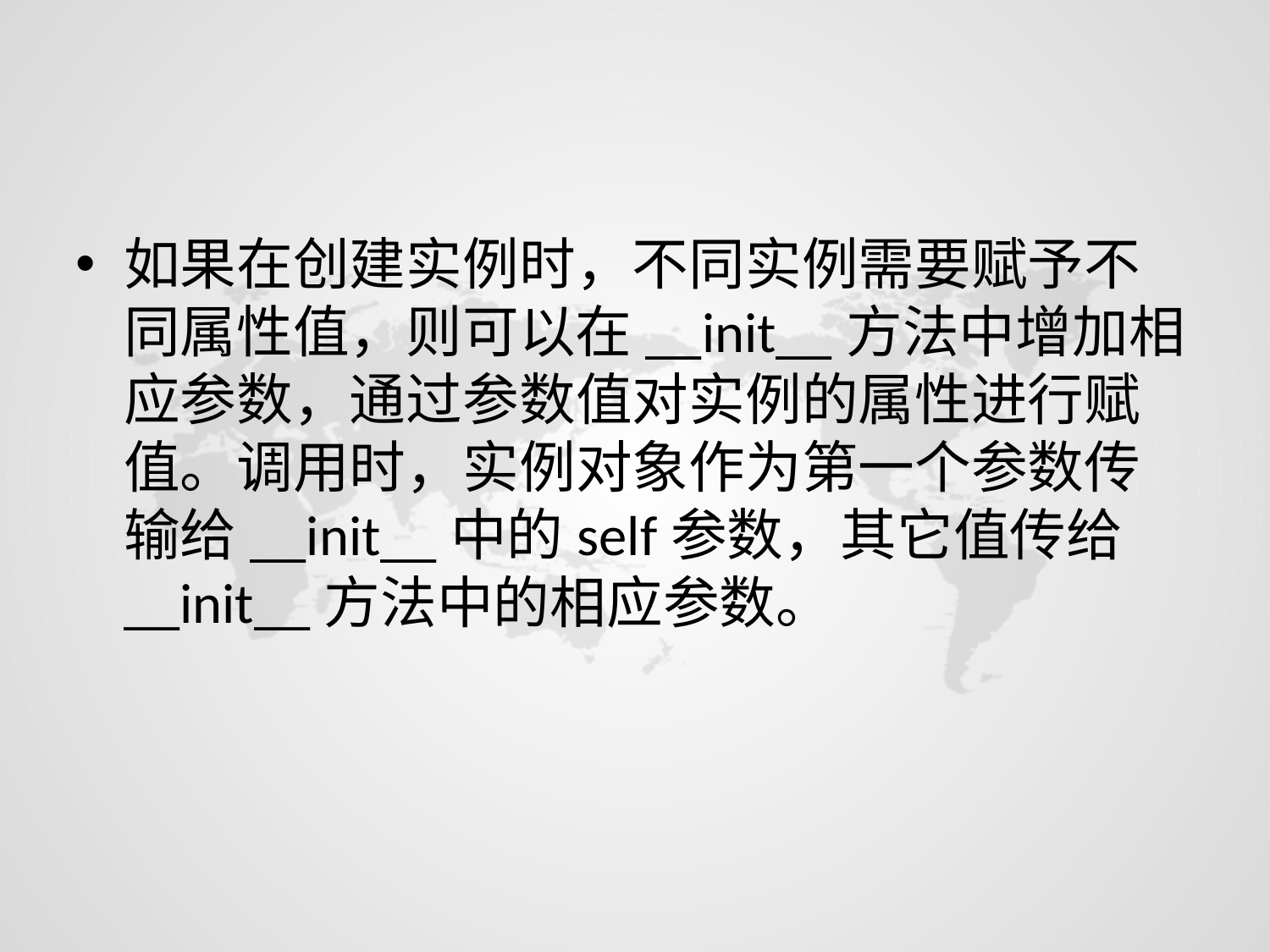

#
如果在创建实例时，不同实例需要赋予不同属性值，则可以在__init__方法中增加相应参数，通过参数值对实例的属性进行赋值。调用时，实例对象作为第一个参数传输给__init__中的self参数，其它值传给__init__方法中的相应参数。